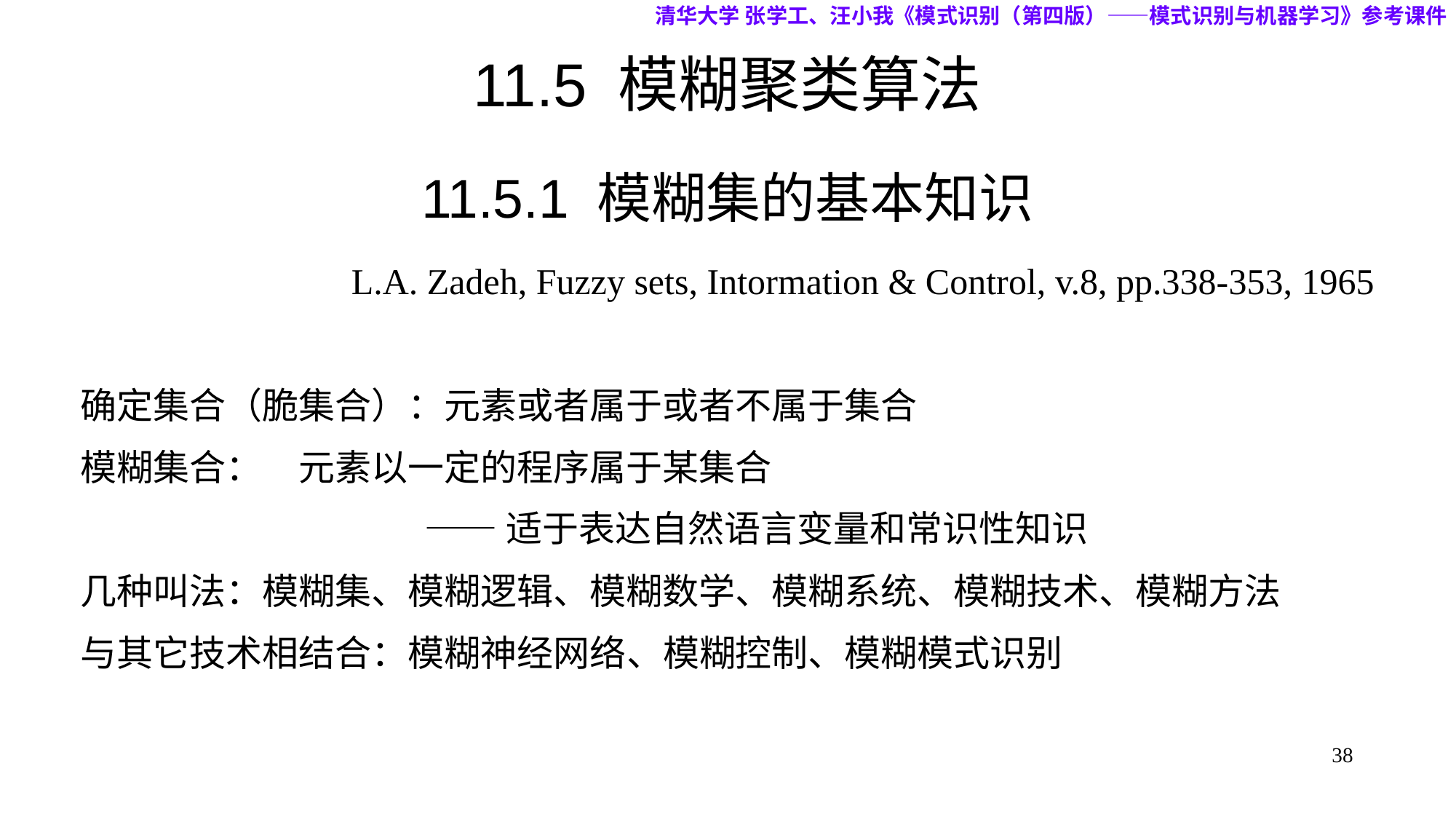

清华大学 张学工、汪小我《模式识别（第四版）——模式识别与机器学习》参考课件
# 11.5 模糊聚类算法
11.5.1 模糊集的基本知识
L.A. Zadeh, Fuzzy sets, Intormation & Control, v.8, pp.338-353, 1965

确定集合（脆集合）：元素或者属于或者不属于集合
模糊集合：	元素以一定的程序属于某集合
			  ——适于表达自然语言变量和常识性知识
几种叫法：模糊集、模糊逻辑、模糊数学、模糊系统、模糊技术、模糊方法
与其它技术相结合：模糊神经网络、模糊控制、模糊模式识别
38
38